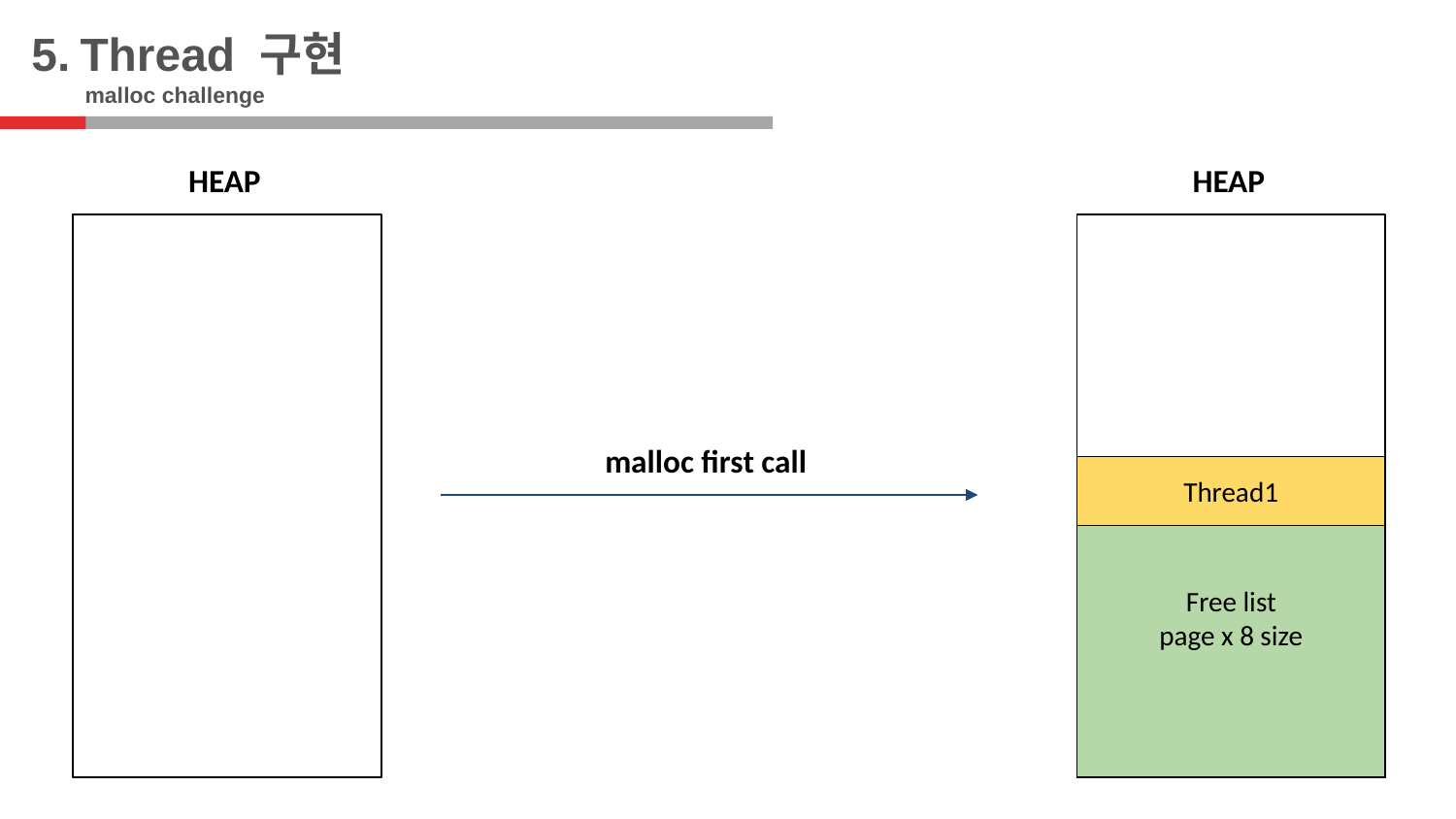

5.
Thread 구현
malloc challenge

HEAP
HEAP

malloc first call
Free list
page x 8 size
Thread1